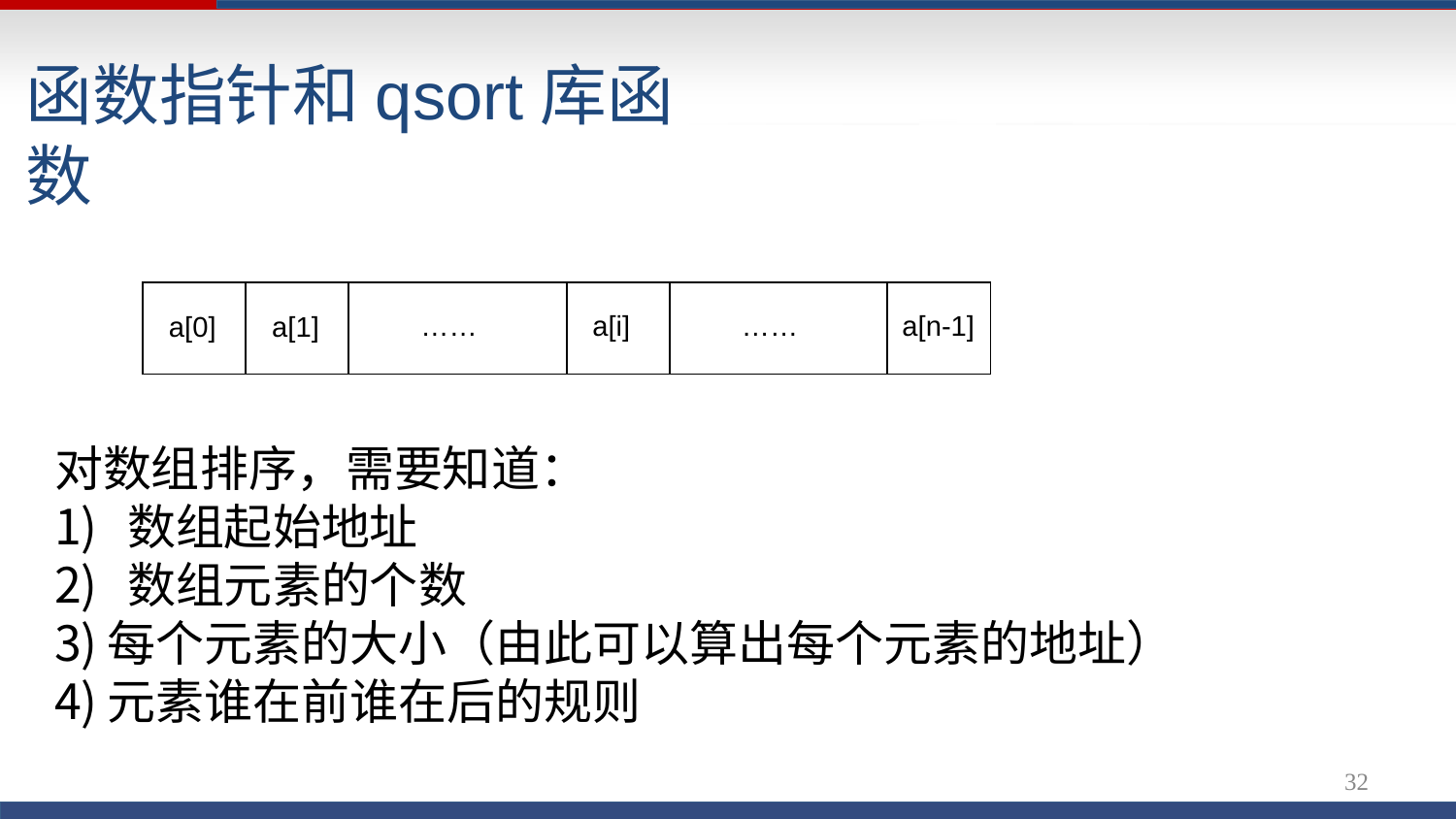

# 函数指针和qsort库函数
| a[0] | a[1] | …… | a[i] | …… | a[n-1] |
| --- | --- | --- | --- | --- | --- |
对数组排序，需要知道：
数组起始地址
数组元素的个数
每个元素的大小（由此可以算出每个元素的地址）
元素谁在前谁在后的规则
32